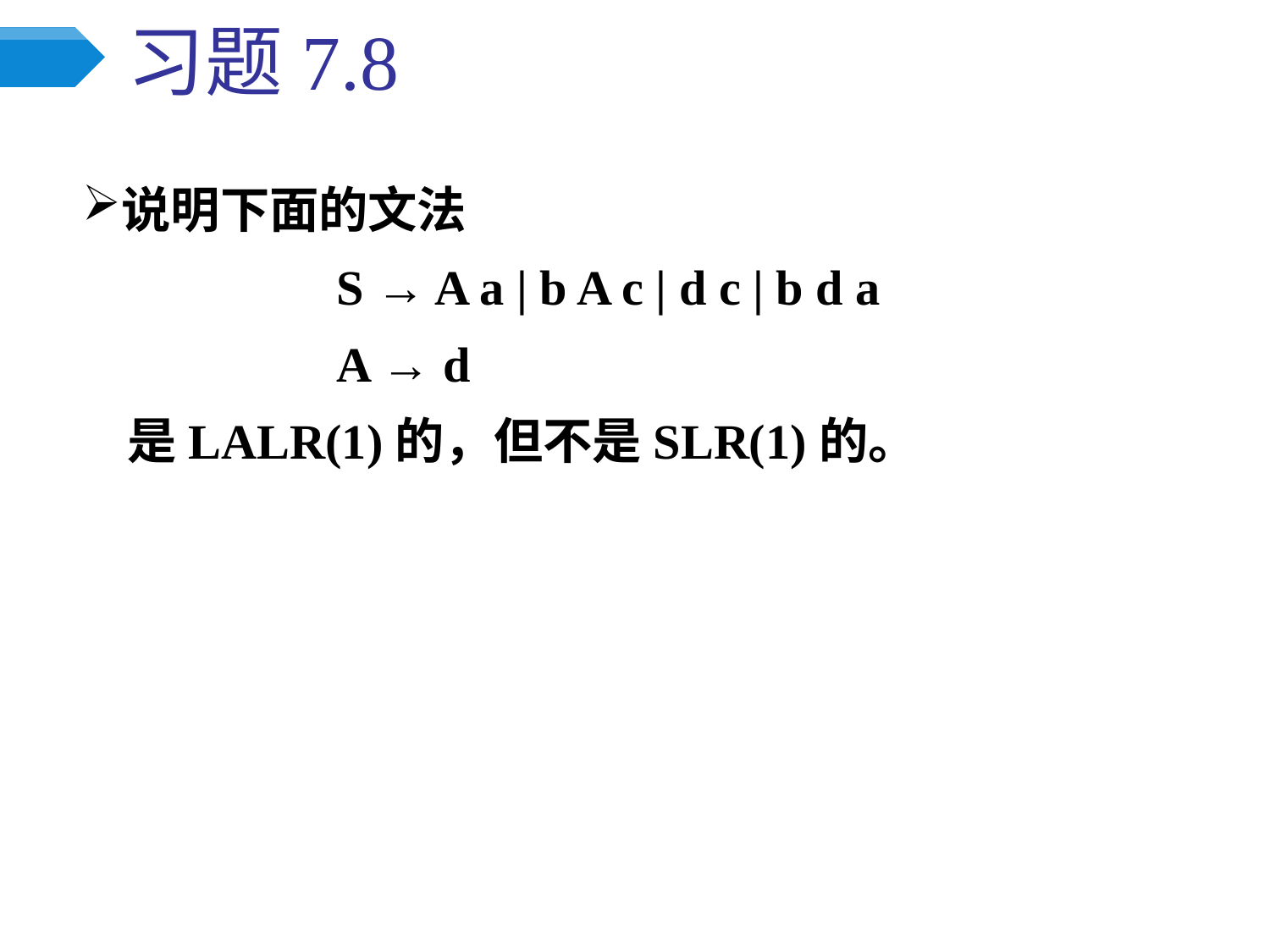

# 习题7.8
说明下面的文法
		S → A a | b A c | d c | b d a
		A → d
   是LALR(1)的，但不是SLR(1)的。